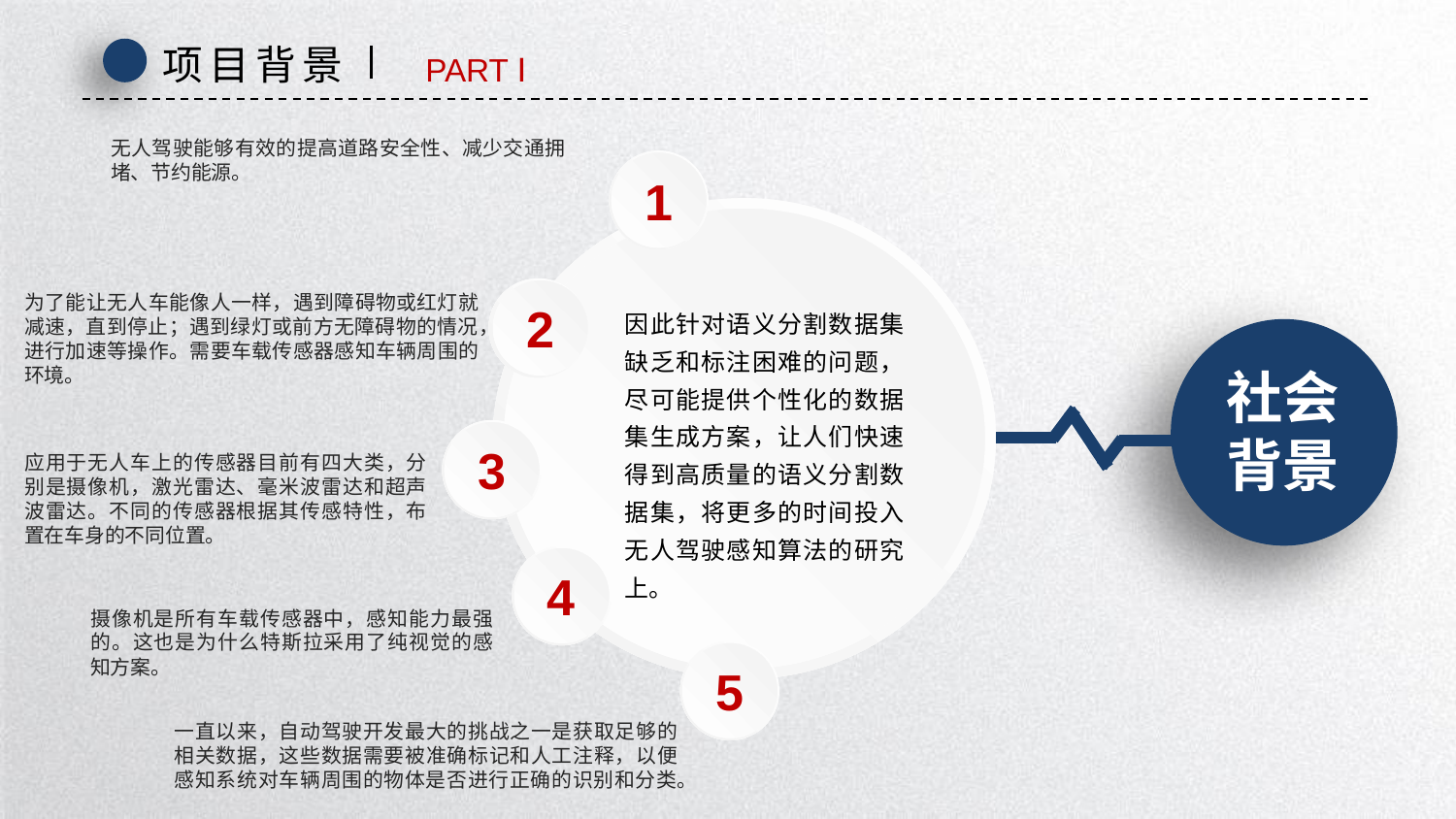

项目背景

PART Ⅰ
无人驾驶能够有效的提高道路安全性、减少交通拥堵、节约能源。

1

2
为了能让无人车能像人一样，遇到障碍物或红灯就减速，直到停止；遇到绿灯或前方无障碍物的情况，进行加速等操作。需要车载传感器感知车辆周围的环境。
因此针对语义分割数据集缺乏和标注困难的问题，尽可能提供个性化的数据集生成方案，让人们快速得到高质量的语义分割数据集，将更多的时间投入无人驾驶感知算法的研究上。

社会
背景

3
应用于无人车上的传感器目前有四大类，分别是摄像机，激光雷达、毫米波雷达和超声波雷达。不同的传感器根据其传感特性，布置在车身的不同位置。

4
摄像机是所有车载传感器中，感知能力最强的。这也是为什么特斯拉采用了纯视觉的感知方案。

5
一直以来，自动驾驶开发最大的挑战之一是获取足够的相关数据，这些数据需要被准确标记和人工注释，以便感知系统对车辆周围的物体是否进行正确的识别和分类。